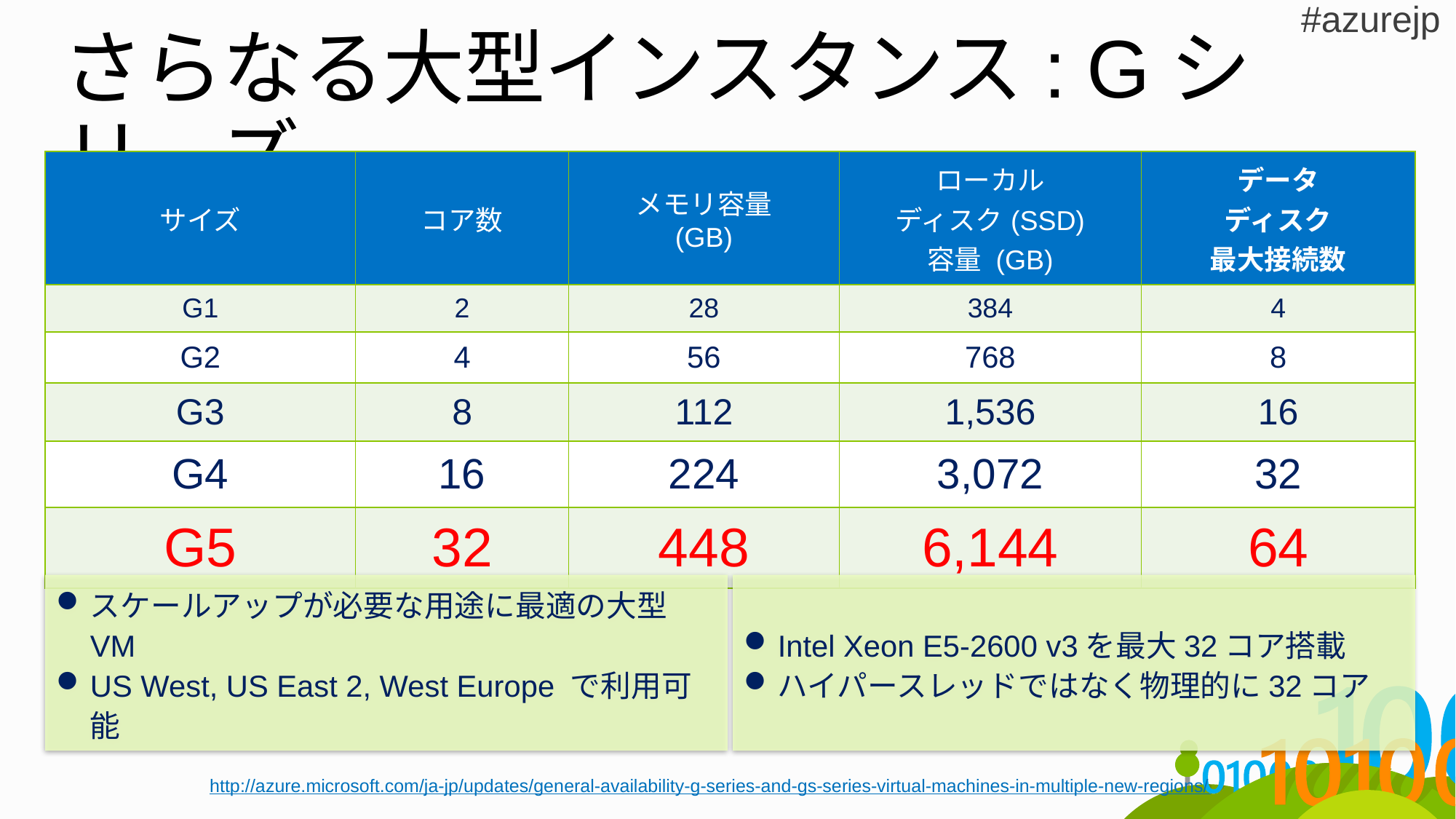

# さらなる大型インスタンス: Gシリーズ
| サイズ | コア数 | メモリ容量 (GB) | ローカル ディスク(SSD) 容量 (GB) | データ ディスク 最大接続数 |
| --- | --- | --- | --- | --- |
| G1 | 2 | 28 | 384 | 4 |
| G2 | 4 | 56 | 768 | 8 |
| G3 | 8 | 112 | 1,536 | 16 |
| G4 | 16 | 224 | 3,072 | 32 |
| G5 | 32 | 448 | 6,144 | 64 |
スケールアップが必要な用途に最適の大型 VM
US West, US East 2, West Europe で利用可能
Intel Xeon E5-2600 v3を最大32コア搭載
ハイパースレッドではなく物理的に32コア
http://azure.microsoft.com/ja-jp/updates/general-availability-g-series-and-gs-series-virtual-machines-in-multiple-new-regions/